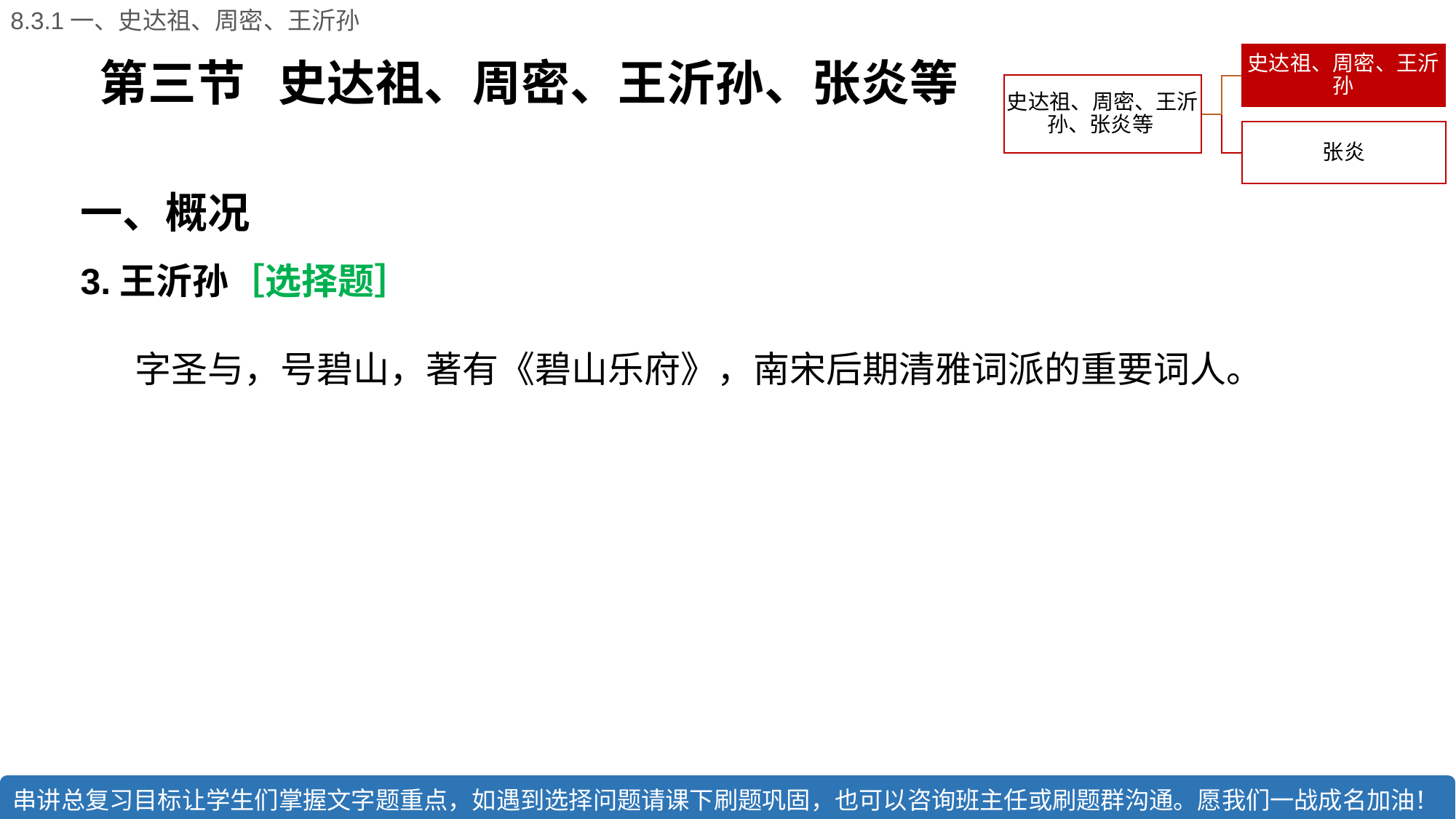

8.3.1一、史达祖、周密、王沂孙

史达祖、周密、王沂孙、张炎等
史达祖、周密、王沂孙
张炎
第三节   史达祖、周密、王沂孙、张炎等
一、概况
3.王沂孙［选择题］
字圣与，号碧山，著有《碧山乐府》，南宋后期清雅词派的重要词人。